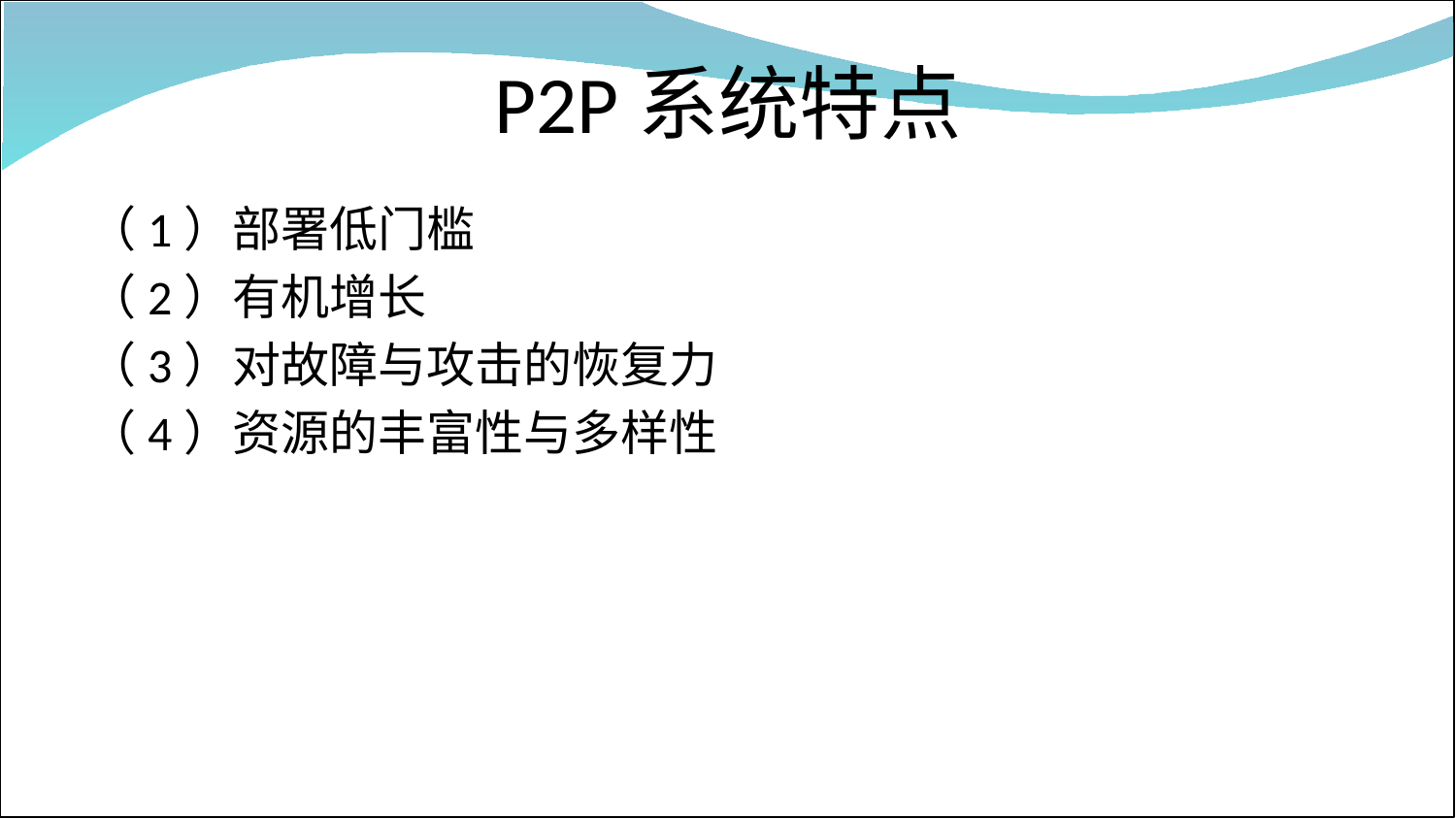

# P2P系统特点
（1）部署低门槛
（2）有机增长
（3）对故障与攻击的恢复力
（4）资源的丰富性与多样性